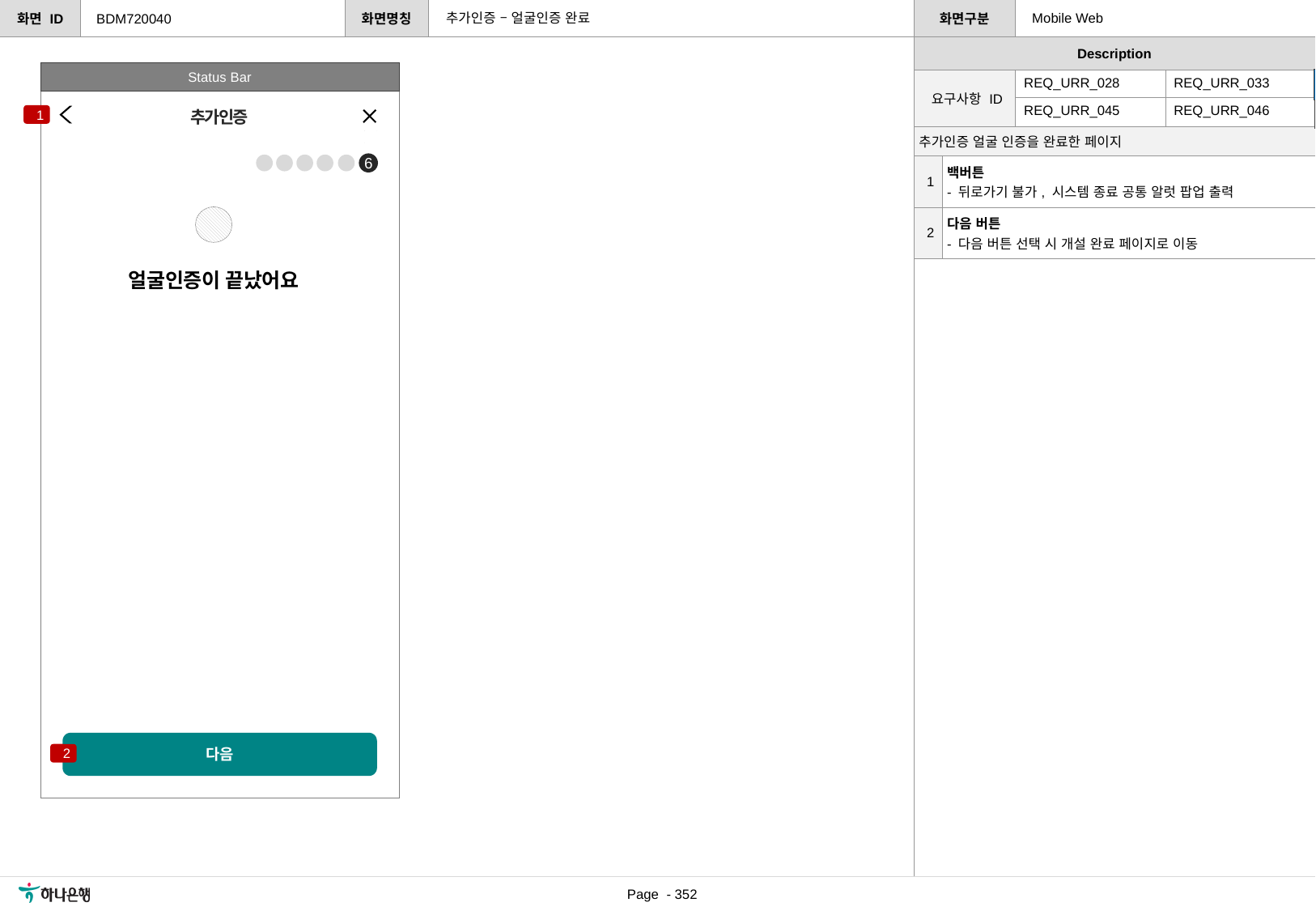

추가인증 – 얼굴인증 완료
Mobile Web
BDM720040
Status Bar

[수정요약] 2023.06.26
[1] 백버튼 정의 추가
| 요구사항 ID | REQ\_URR\_028 | REQ\_URR\_033 |
| --- | --- | --- |
|  | REQ\_URR\_045 | REQ\_URR\_046 |

1

추가인증

| 추가인증 얼굴 인증을 완료한 페이지 |  |
| --- | --- |
| 1 | 백버튼 - 뒤로가기 불가, 시스템 종료 공통 알럿 팝업 출력 |
| 2 | 다음 버튼 - 다음 버튼 선택 시 개설 완료 페이지로 이동 |
6

얼굴인증이 끝났어요
다음
2